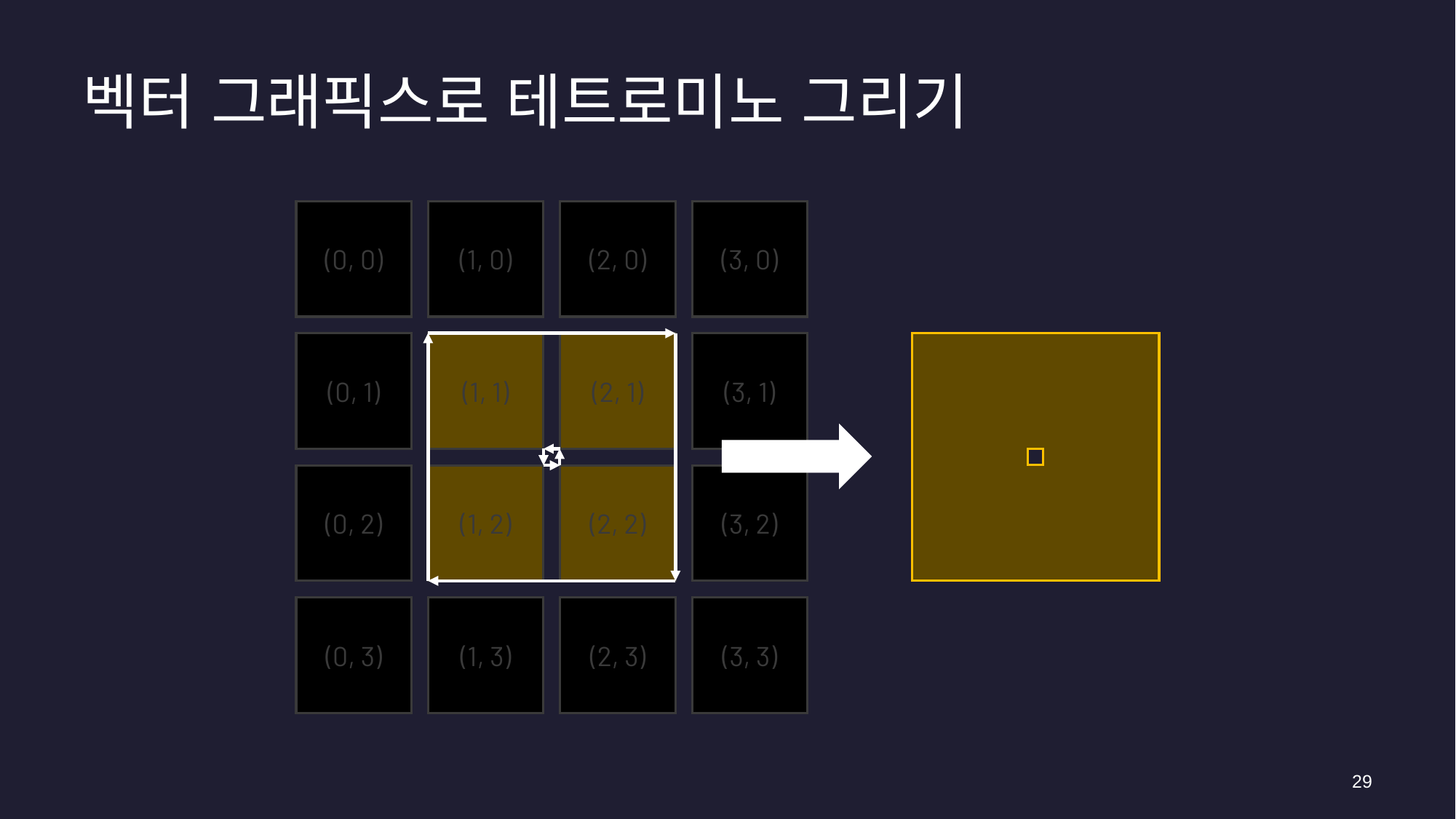

# 벡터 그래픽스로 테트로미노 그리기
(2, 0)
(3, 0)
(1, 0)
(0, 0)

(0, 1)
(1, 1)
(2, 1)
(3, 1)

(2, 2)
(3, 2)
(0, 2)
(1, 2)
(2, 3)
(3, 3)
(0, 3)
(1, 3)
29